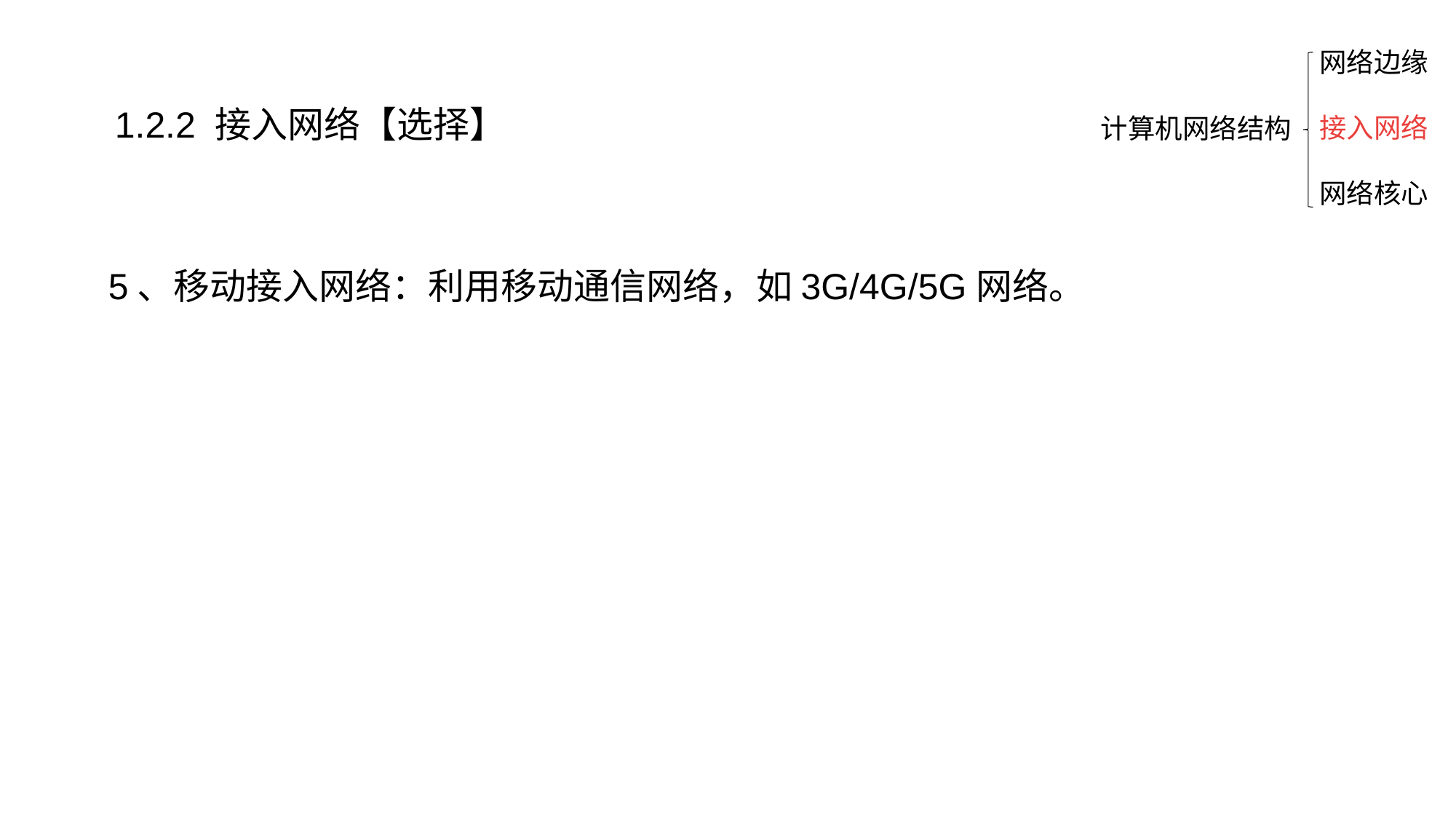

网络边缘

接入网络

网络核心

1.2.2 接入网络【选择】
计算机网络结构
5、移动接入网络：利用移动通信网络，如3G/4G/5G网络。